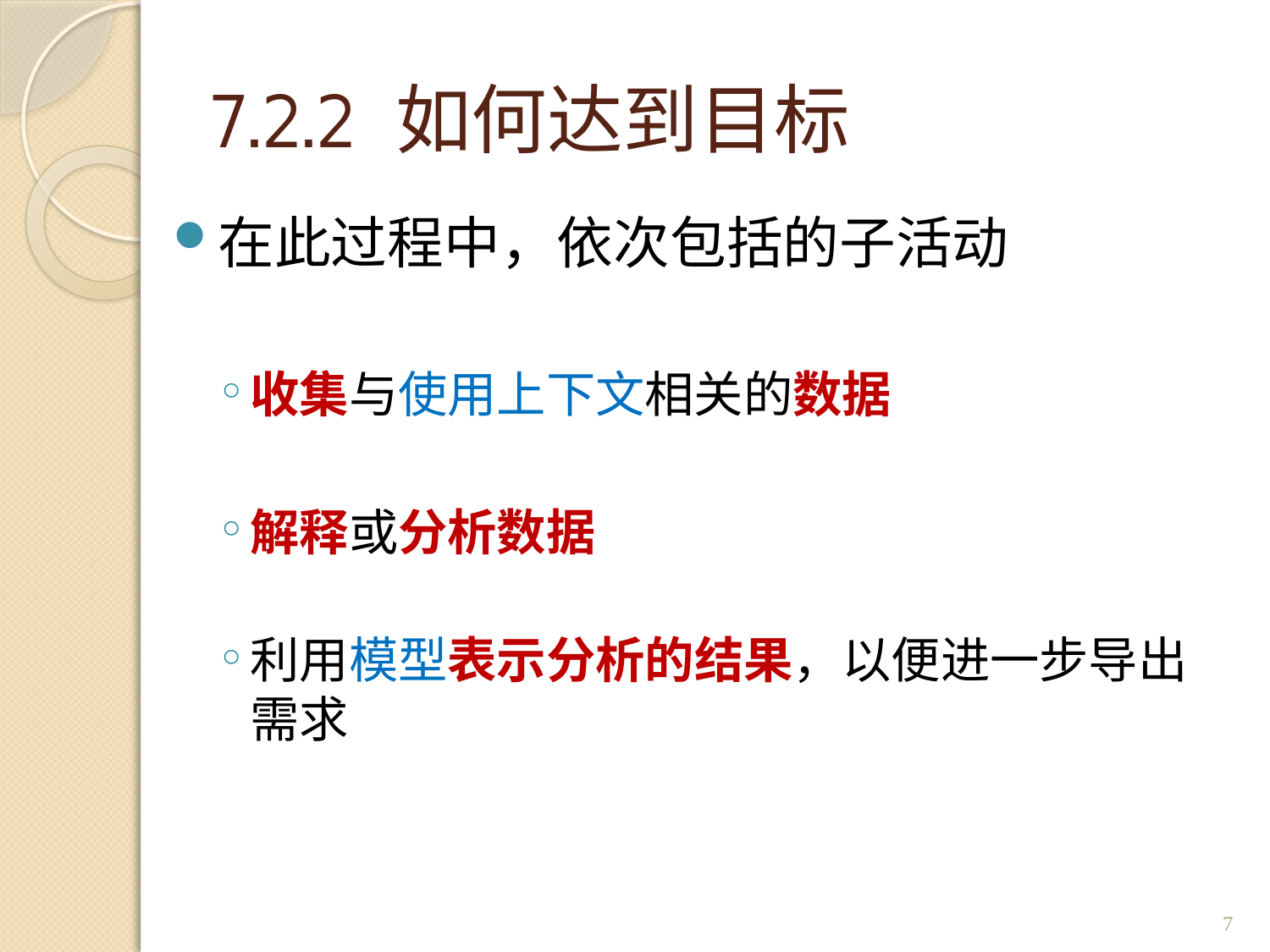

# 7.2.2 如何达到目标
在此过程中，依次包括的子活动

收集与使用上下文相关的数据

解释或分析数据

利用模型表示分析的结果，以便进一步导出需求

7